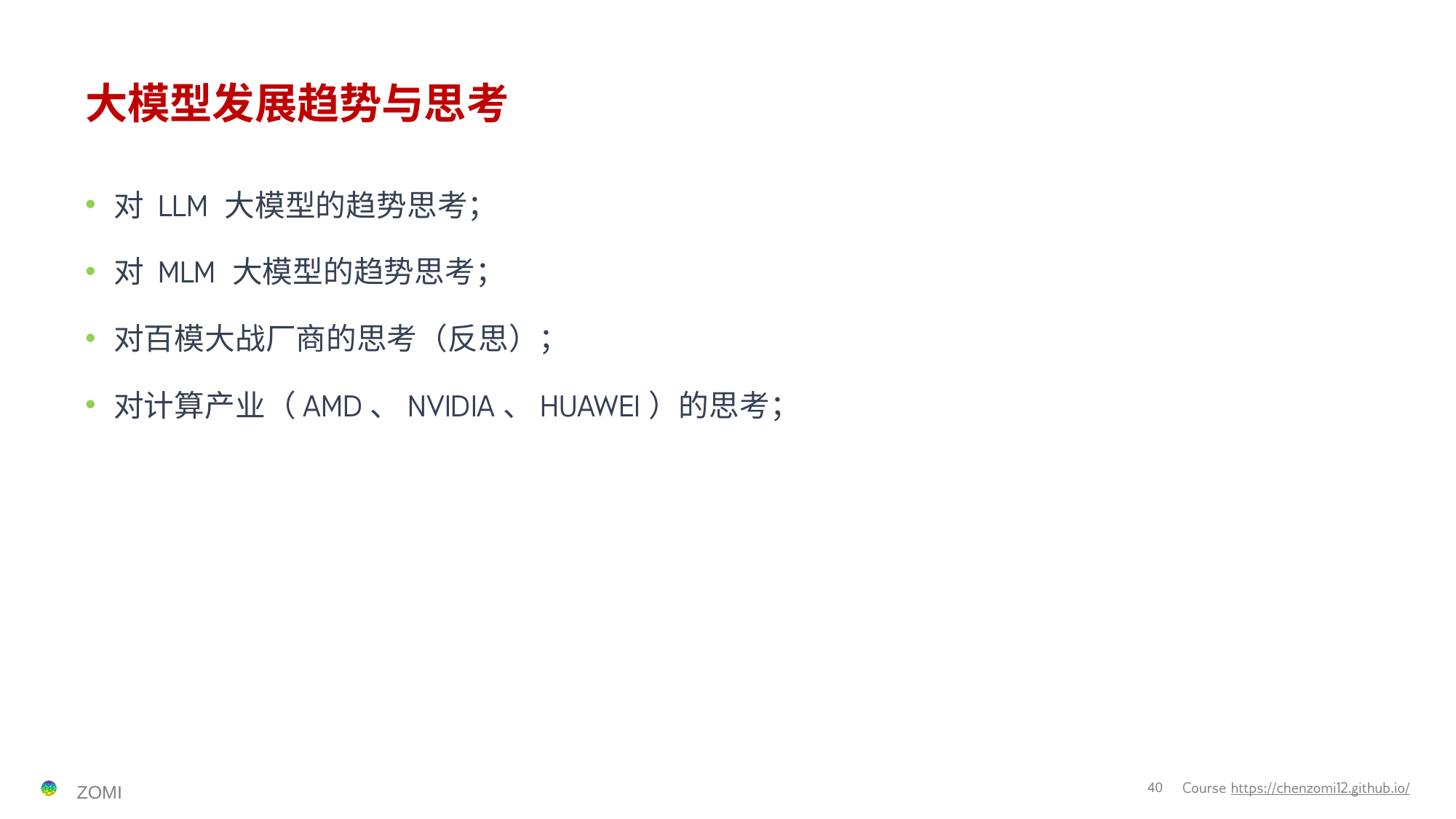

# 大模型发展趋势与思考
对 LLM 大模型的趋势思考；
对 MLM 大模型的趋势思考；
对百模大战厂商的思考（反思）；
对计算产业（AMD、NVIDIA、HUAWEI）的思考；